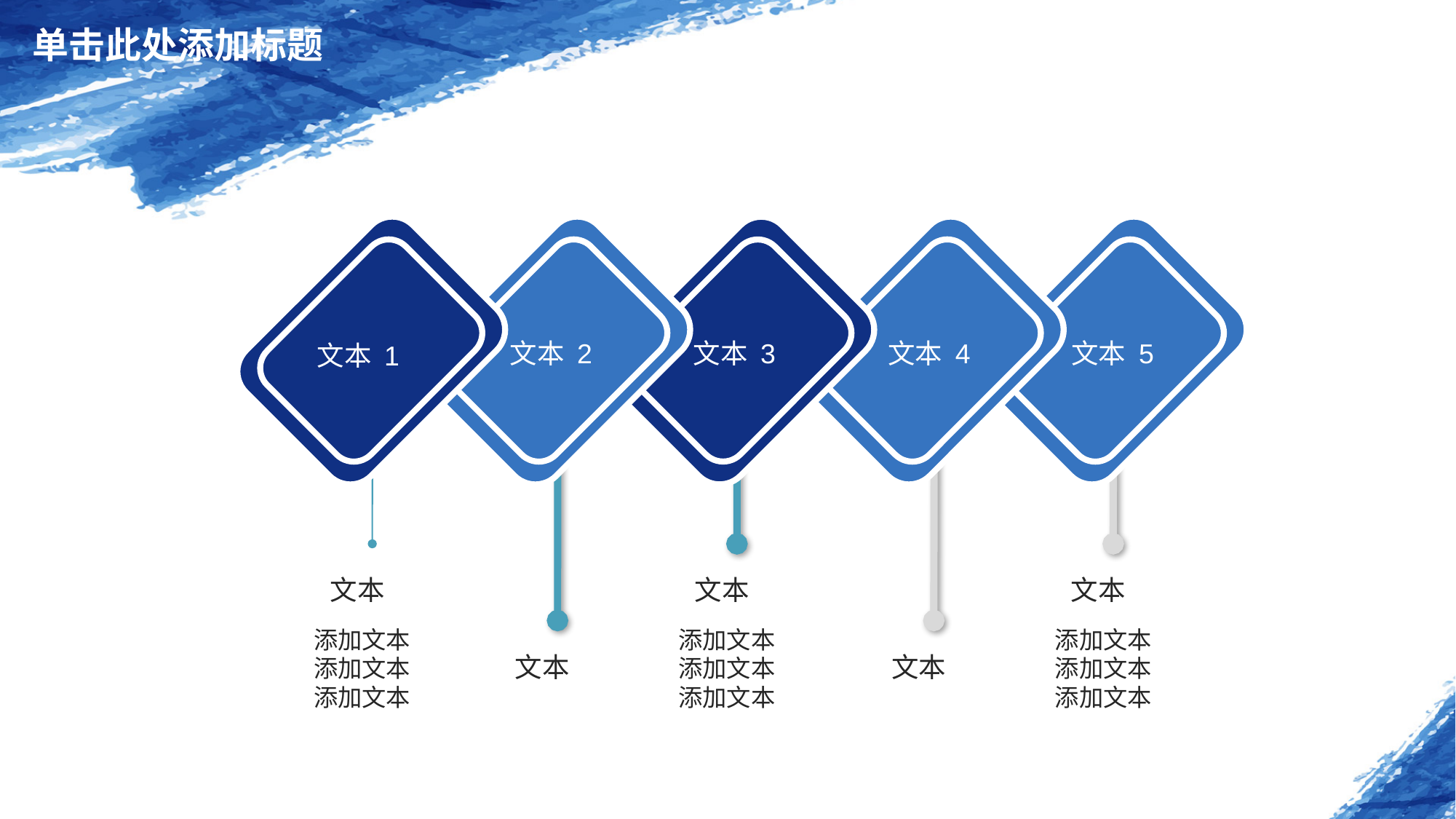

# 单击此处添加标题

文本 2
文本

文本 4
文本

文本 1
文本
添加文本
添加文本
添加文本

文本 3
文本
添加文本
添加文本
添加文本

文本 5
文本
添加文本
添加文本
添加文本